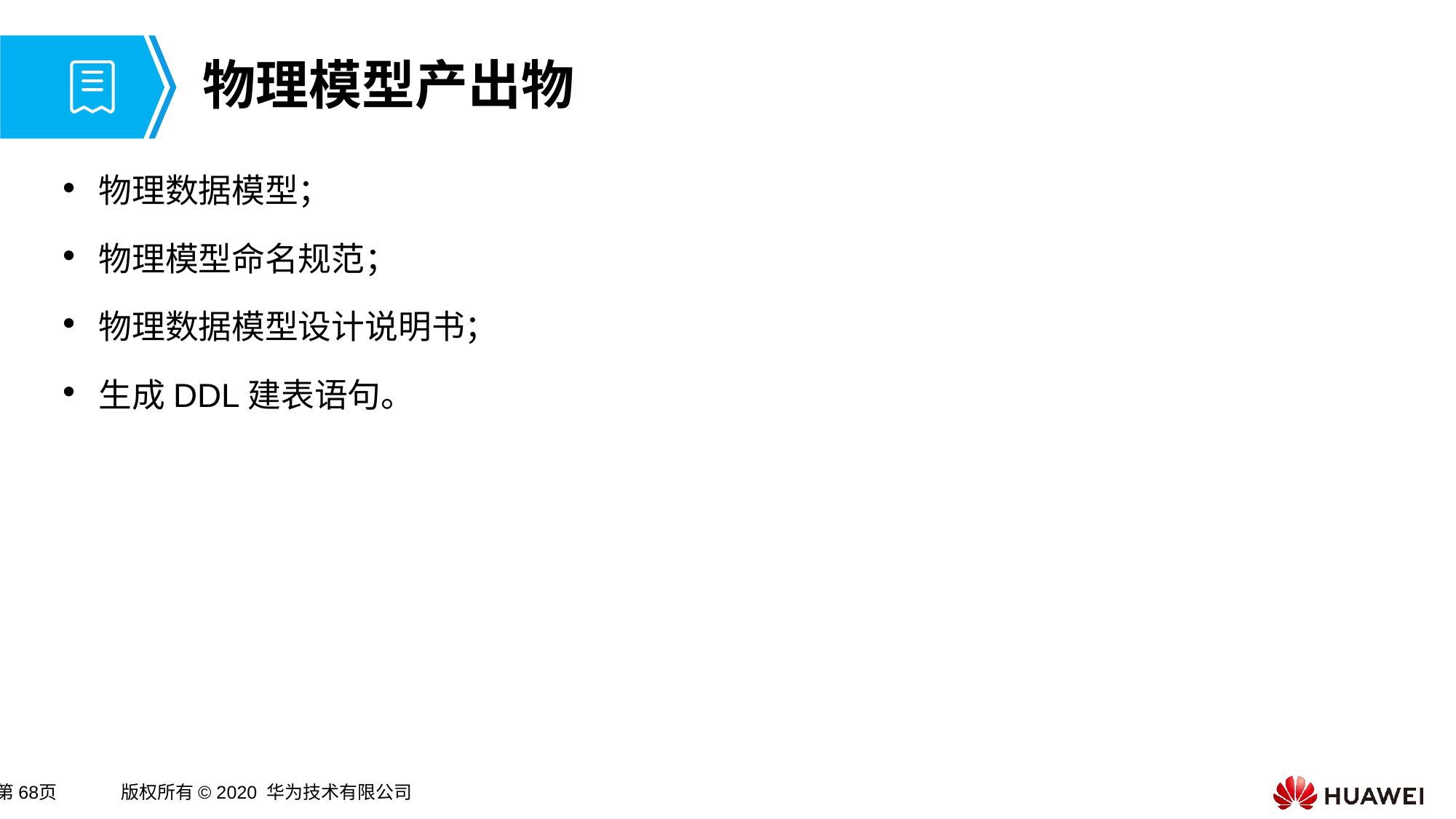

# 物理模型产出物
物理数据模型；
物理模型命名规范；
物理数据模型设计说明书；
生成DDL建表语句。